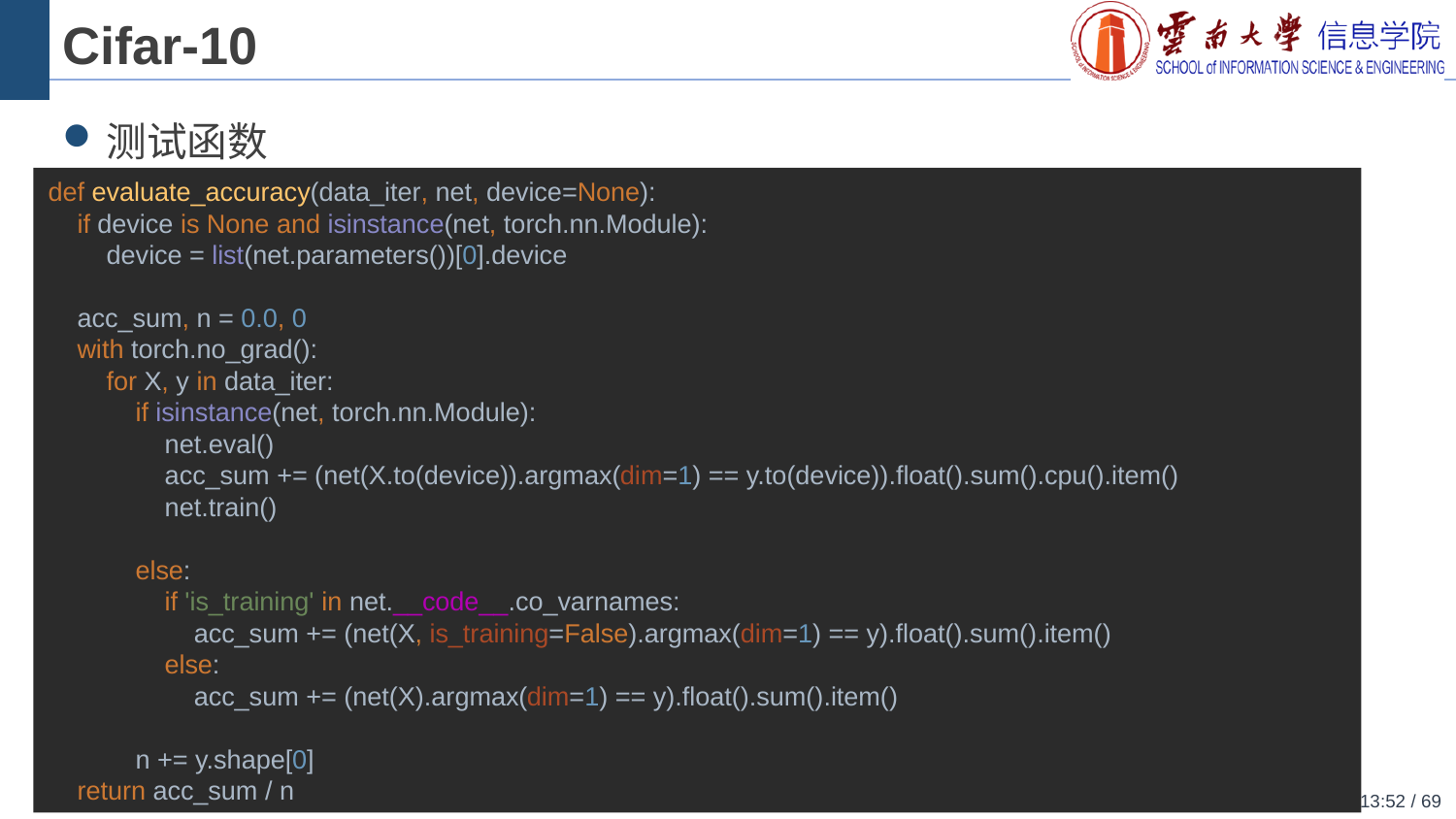

# Cifar-10
测试函数
def evaluate_accuracy(data_iter, net, device=None):
    if device is None and isinstance(net, torch.nn.Module):
        device = list(net.parameters())[0].device
    acc_sum, n = 0.0, 0
    with torch.no_grad():
        for X, y in data_iter:
            if isinstance(net, torch.nn.Module):
                net.eval()
                acc_sum += (net(X.to(device)).argmax(dim=1) == y.to(device)).float().sum().cpu().item()
                net.train()
            else:
                if 'is_training' in net.__code__.co_varnames:
                    acc_sum += (net(X, is_training=False).argmax(dim=1) == y).float().sum().item()
                else:
                    acc_sum += (net(X).argmax(dim=1) == y).float().sum().item()
            n += y.shape[0]
    return acc_sum / n